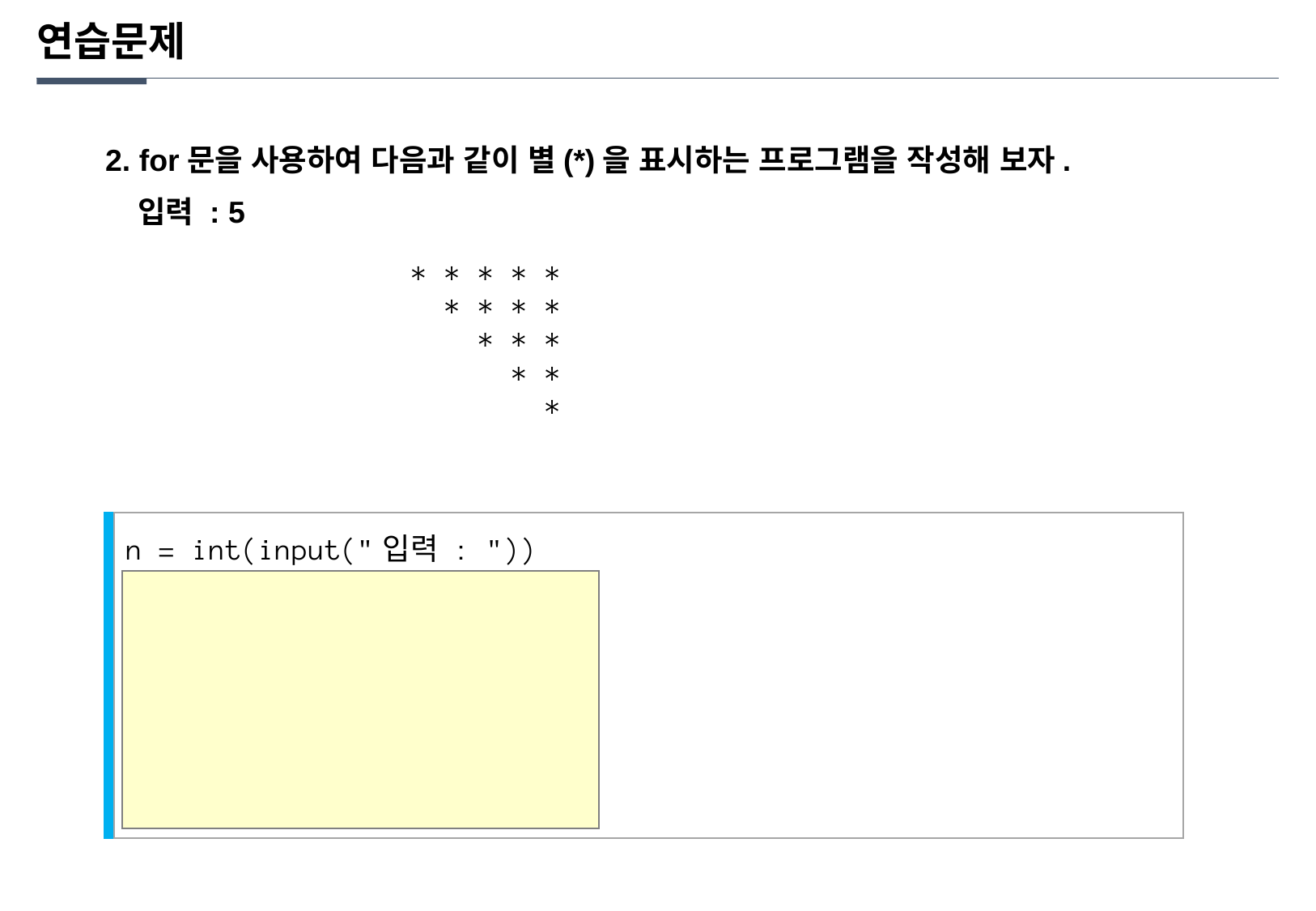

연습문제
2. for문을 사용하여 다음과 같이 별(*)을 표시하는 프로그램을 작성해 보자.
   입력 : 5
*
*
*
*
*

*
*
*
*

*
*
*

*
*

*

n = int(input("입력 : "))
for i in range(n):
    for j in range(i):
        print(" ", end="")
    for j in range(n-i):
        print("*", end="")

    print("")